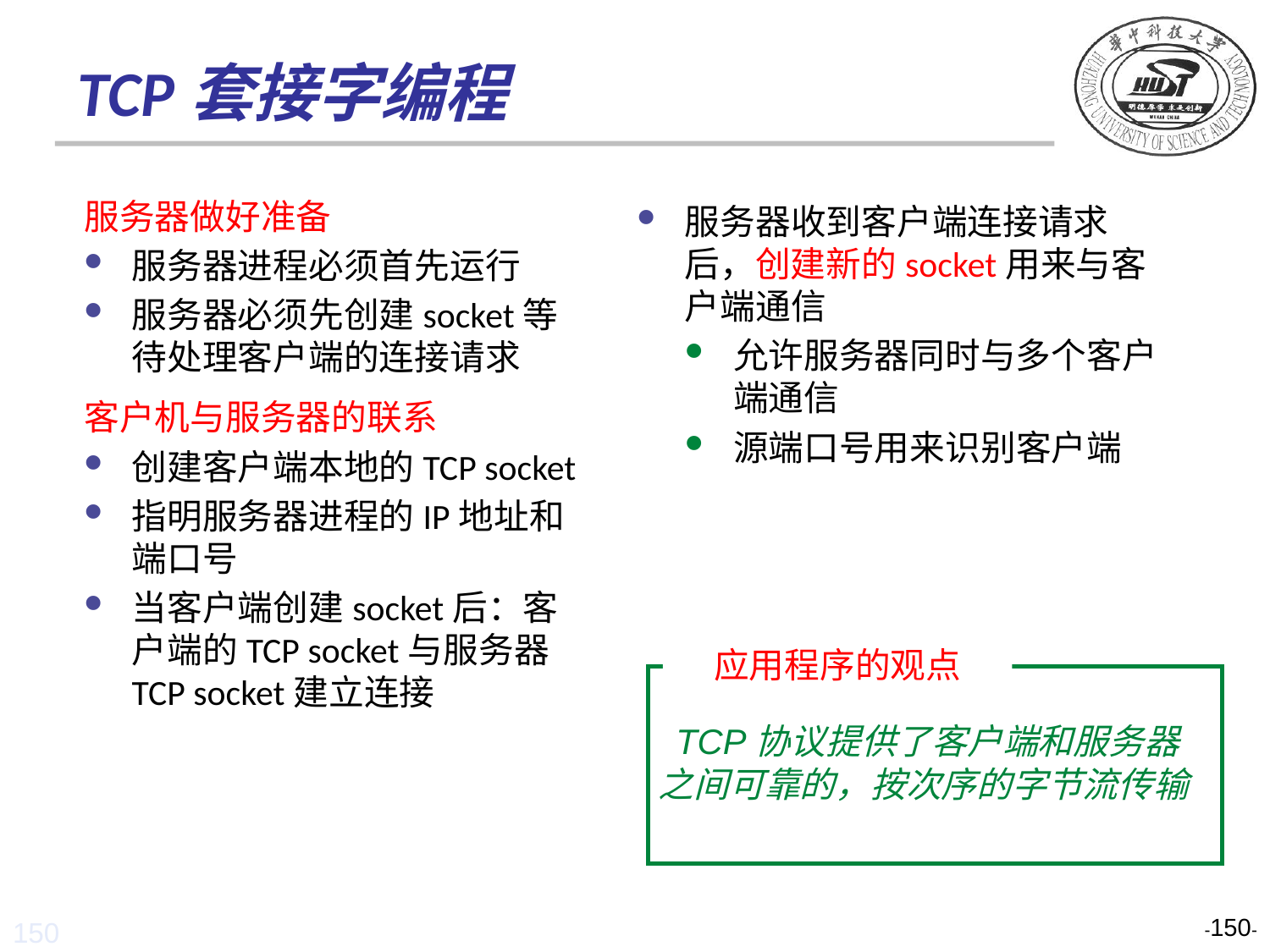

# TCP套接字编程
服务器做好准备
服务器进程必须首先运行
服务器必须先创建socket等待处理客户端的连接请求
客户机与服务器的联系
创建客户端本地的TCP socket
指明服务器进程的IP地址和端口号
当客户端创建socket后：客户端的TCP socket与服务器TCP socket建立连接
服务器收到客户端连接请求后，创建新的socket用来与客户端通信
允许服务器同时与多个客户端通信
源端口号用来识别客户端
应用程序的观点

TCP协议提供了客户端和服务器
之间可靠的，按次序的字节流传输
-150-
150